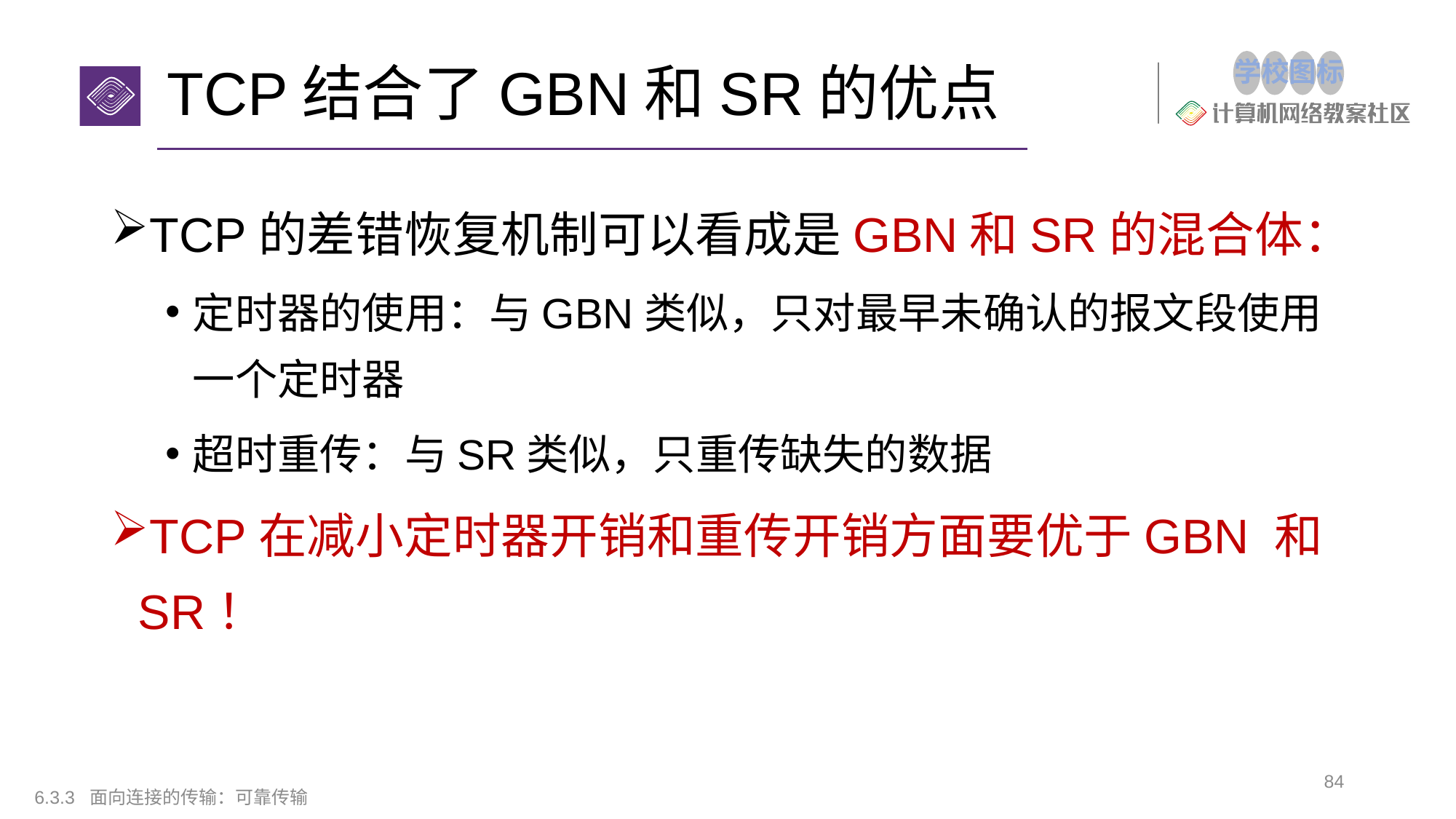

# TCP结合了GBN和SR的优点
TCP的差错恢复机制可以看成是GBN和SR的混合体：
定时器的使用：与GBN类似，只对最早未确认的报文段使用一个定时器
超时重传：与SR类似，只重传缺失的数据
TCP在减小定时器开销和重传开销方面要优于GBN 和 SR！
84
6.3.3  面向连接的传输：可靠传输